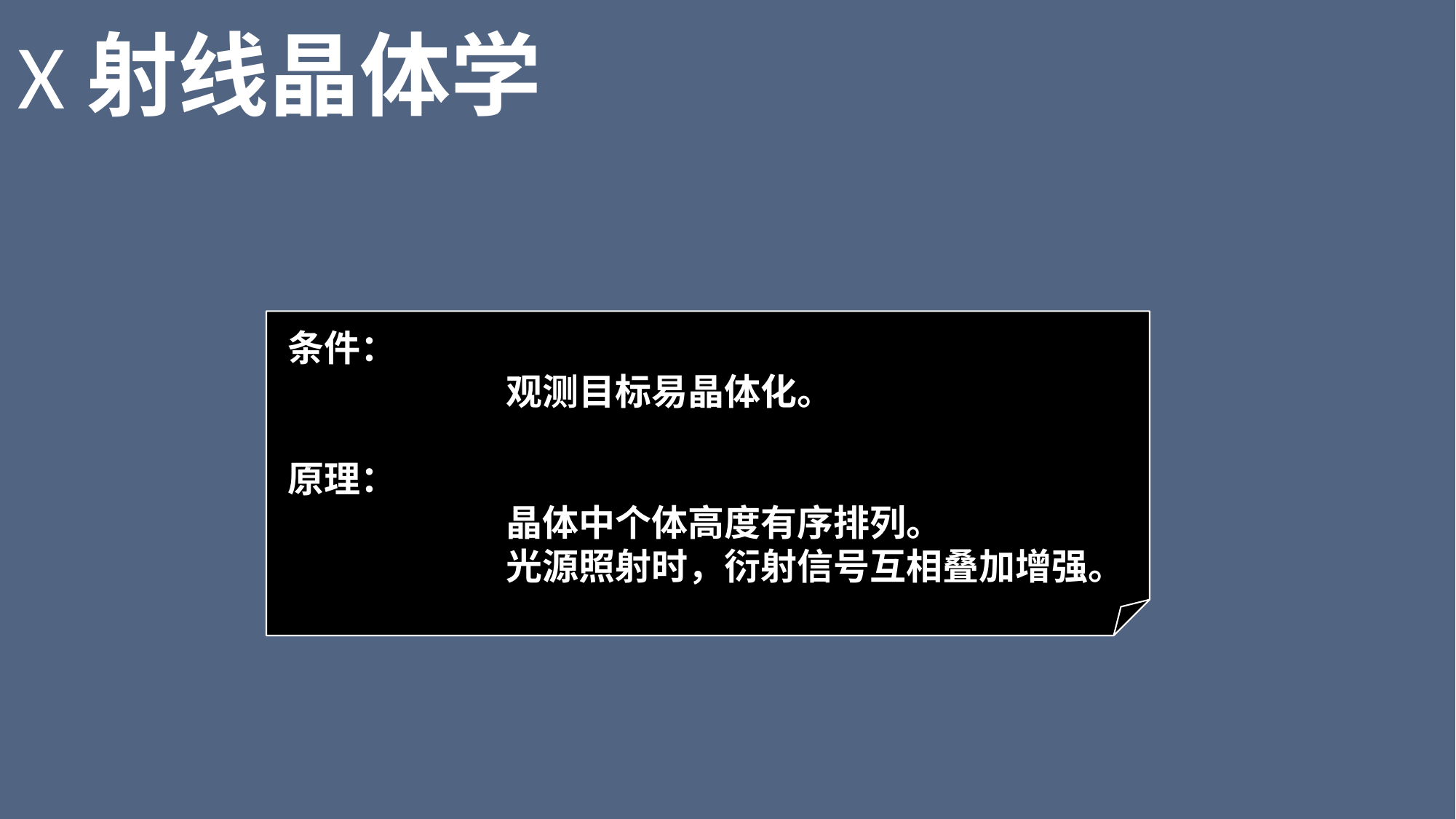

# X射线晶体学
条件：
		观测目标易晶体化。

原理：
		晶体中个体高度有序排列。
		光源照射时，衍射信号互相叠加增强。